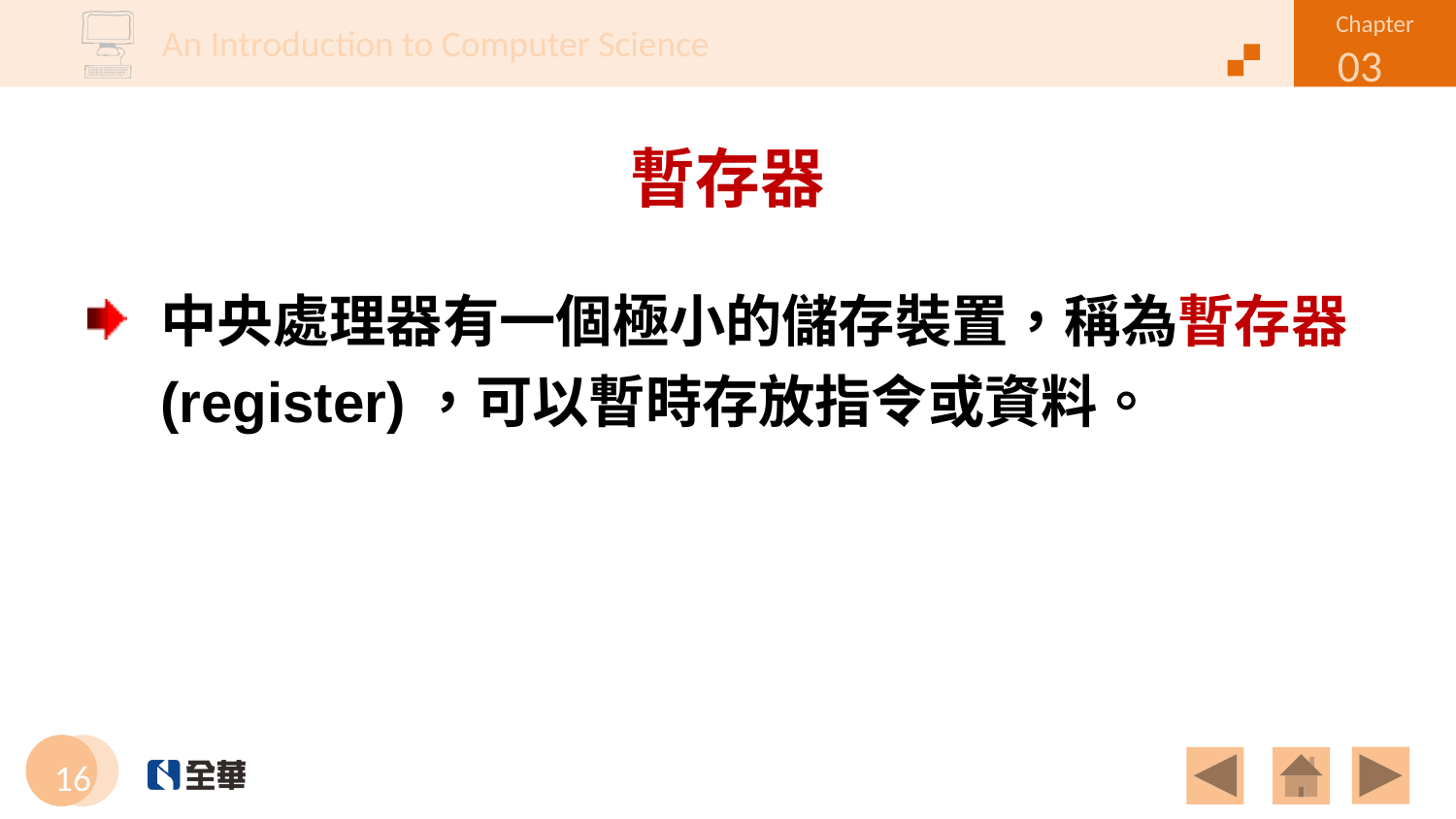

# 暫存器
中央處理器有一個極小的儲存裝置，稱為暫存器(register)，可以暫時存放指令或資料。